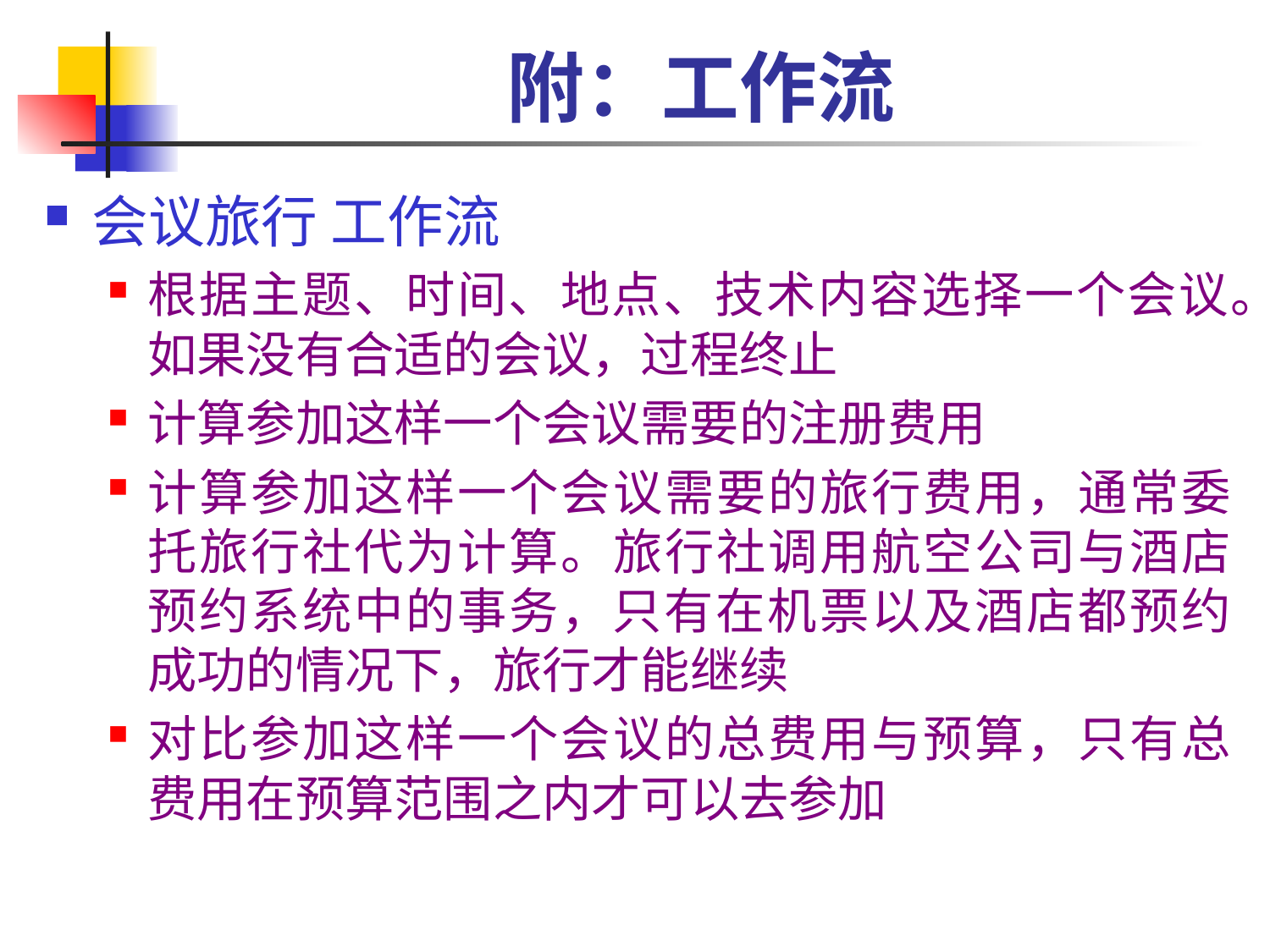

# 附：工作流
会议旅行 工作流
根据主题、时间、地点、技术内容选择一个会议。如果没有合适的会议，过程终止
计算参加这样一个会议需要的注册费用
计算参加这样一个会议需要的旅行费用，通常委托旅行社代为计算。旅行社调用航空公司与酒店预约系统中的事务，只有在机票以及酒店都预约成功的情况下，旅行才能继续
对比参加这样一个会议的总费用与预算，只有总费用在预算范围之内才可以去参加